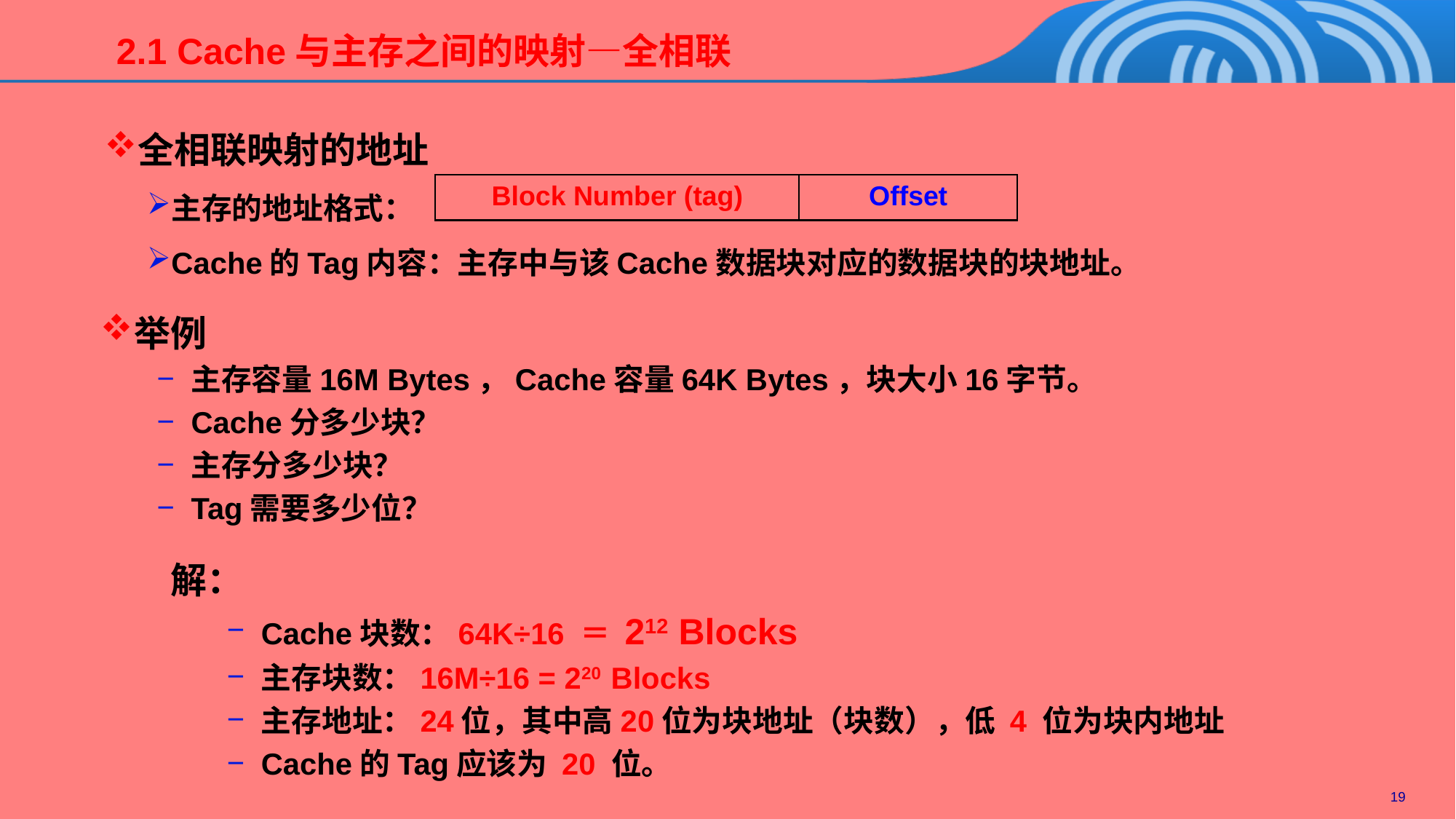

# 2.1 Cache与主存之间的映射—全相联
全相联映射的地址
主存的地址格式：
Cache的Tag内容：主存中与该Cache数据块对应的数据块的块地址。
Block Number (tag)
Offset
举例
主存容量16M Bytes，Cache容量64K Bytes，块大小16字节。
Cache分多少块？
主存分多少块？
Tag需要多少位？
解：
Cache块数：64K÷16 ＝ 212 Blocks
主存块数：16M÷16 = 220  Blocks
主存地址：24位，其中高20位为块地址（块数），低 4 位为块内地址
Cache的Tag应该为 20 位。